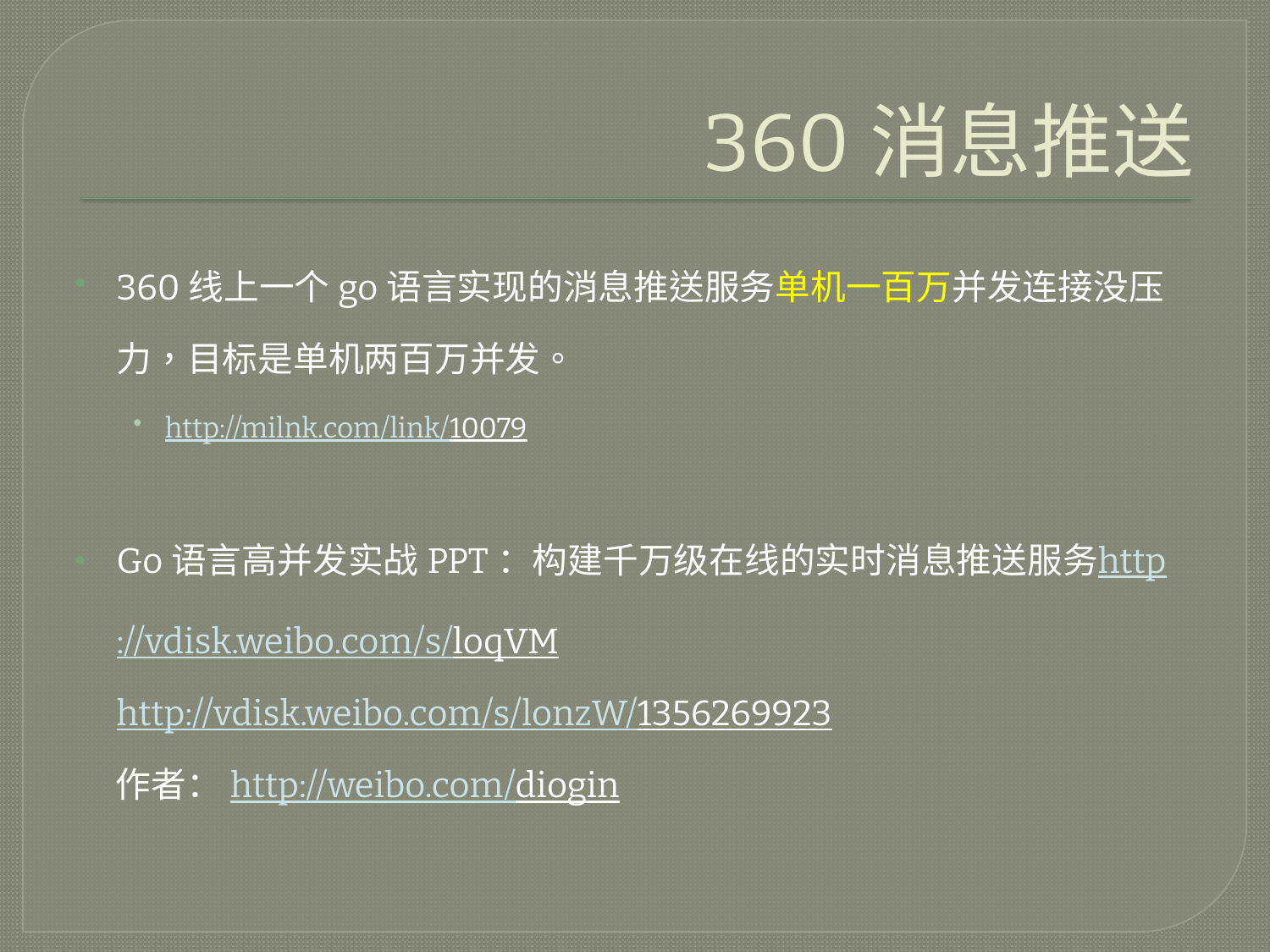

# 360消息推送
360线上一个go语言实现的消息推送服务单机一百万并发连接没压力，目标是单机两百万并发。
http://milnk.com/link/10079

Go语言高并发实战PPT：构建千万级在线的实时消息推送服务
http://vdisk.weibo.com/s/loqVM
http://vdisk.weibo.com/s/lonzW/1356269923
    作者：http://weibo.com/diogin